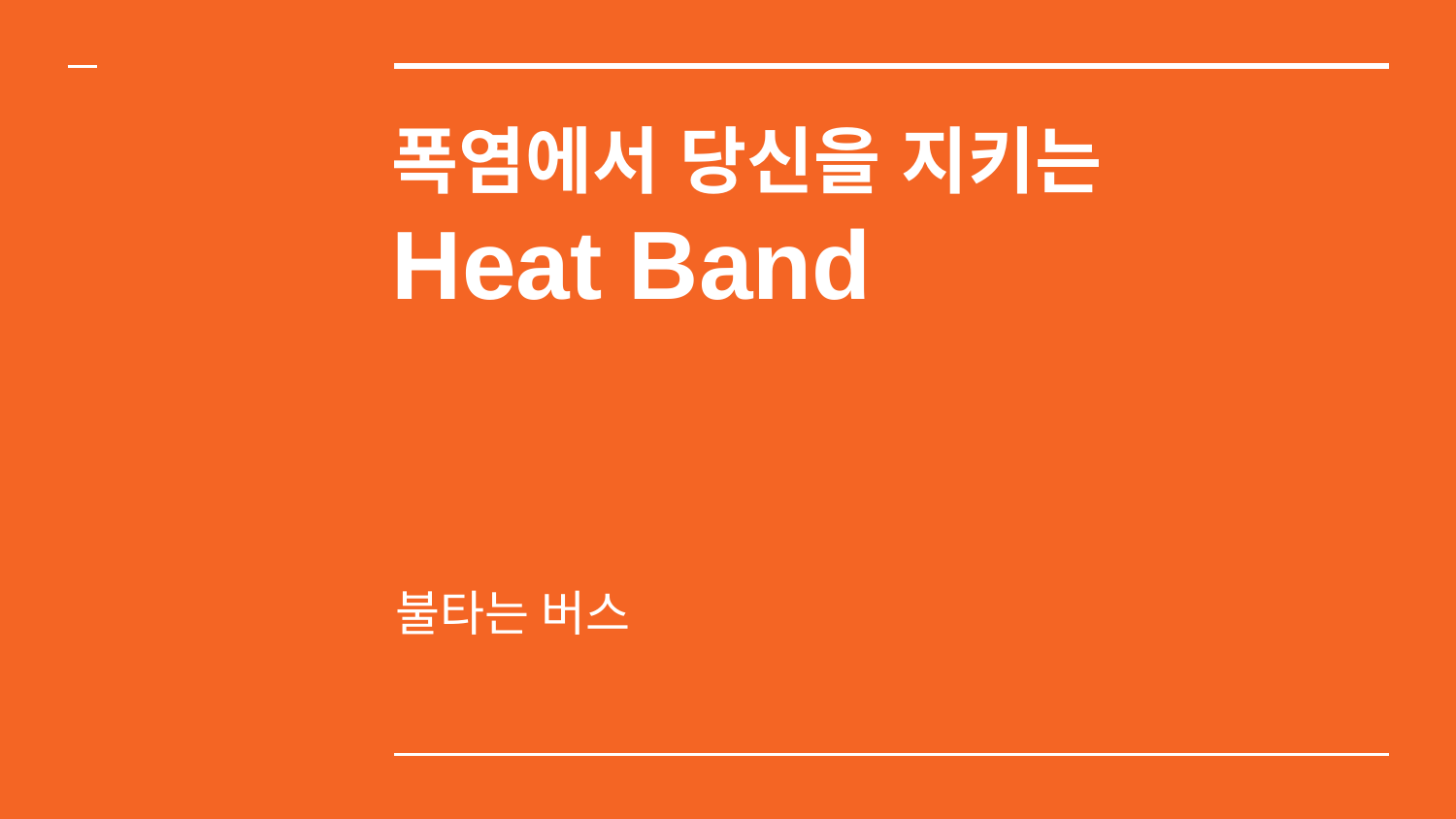

# 폭염에서 당신을 지키는
Heat Band

불타는 버스